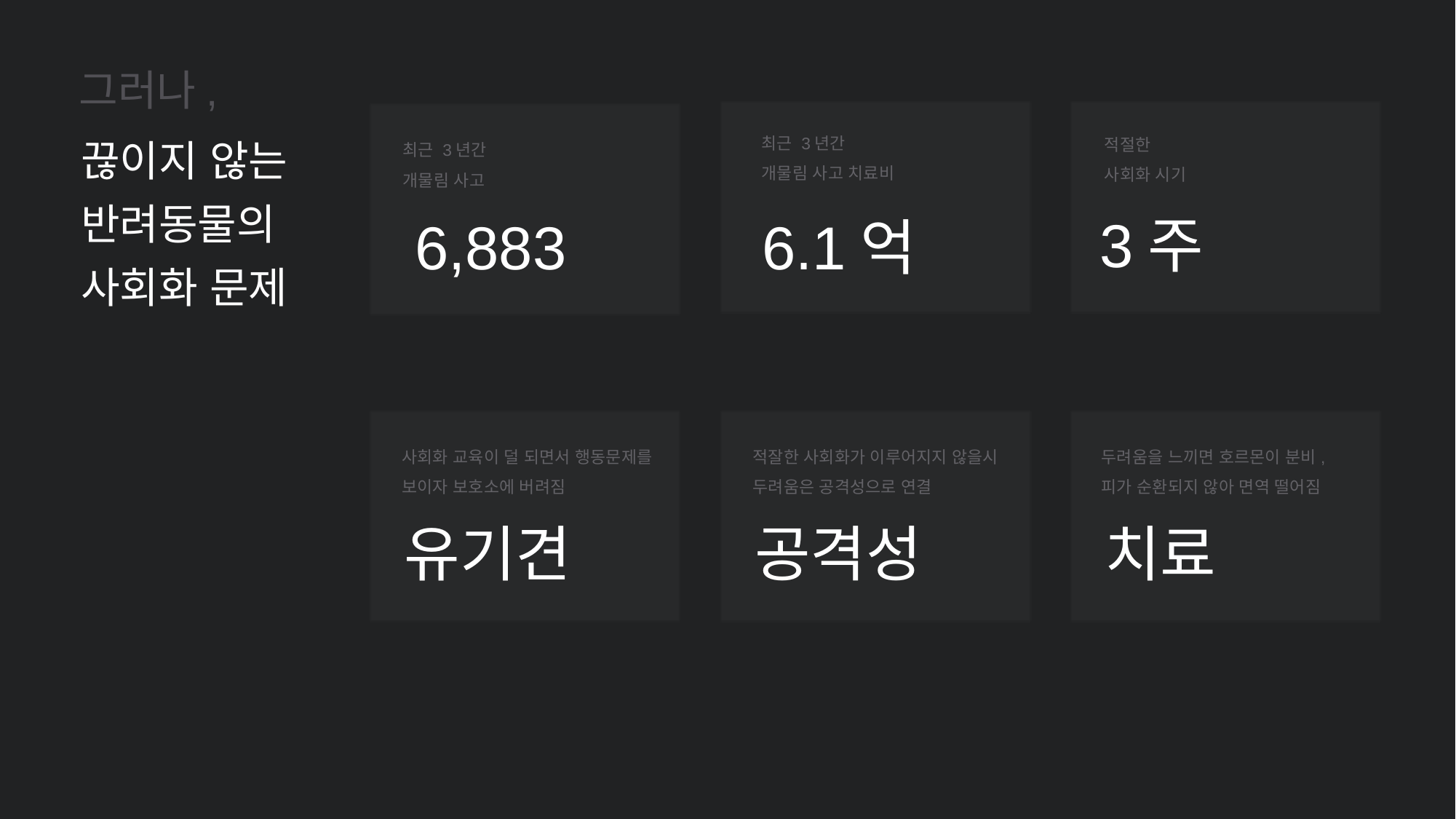

그러나,

끊이지 않는
반려동물의
사회화 문제
최근 3년간
개물림 사고 치료비
적절한
사회화 시기
최근 3년간
개물림 사고
3주
6,883
6.1억

사회화 교육이 덜 되면서 행동문제를
보이자 보호소에 버려짐
적잘한 사회화가 이루어지지 않을시
두려움은 공격성으로 연결
두려움을 느끼면 호르몬이 분비,
피가 순환되지 않아 면역 떨어짐
유기견
공격성
치료